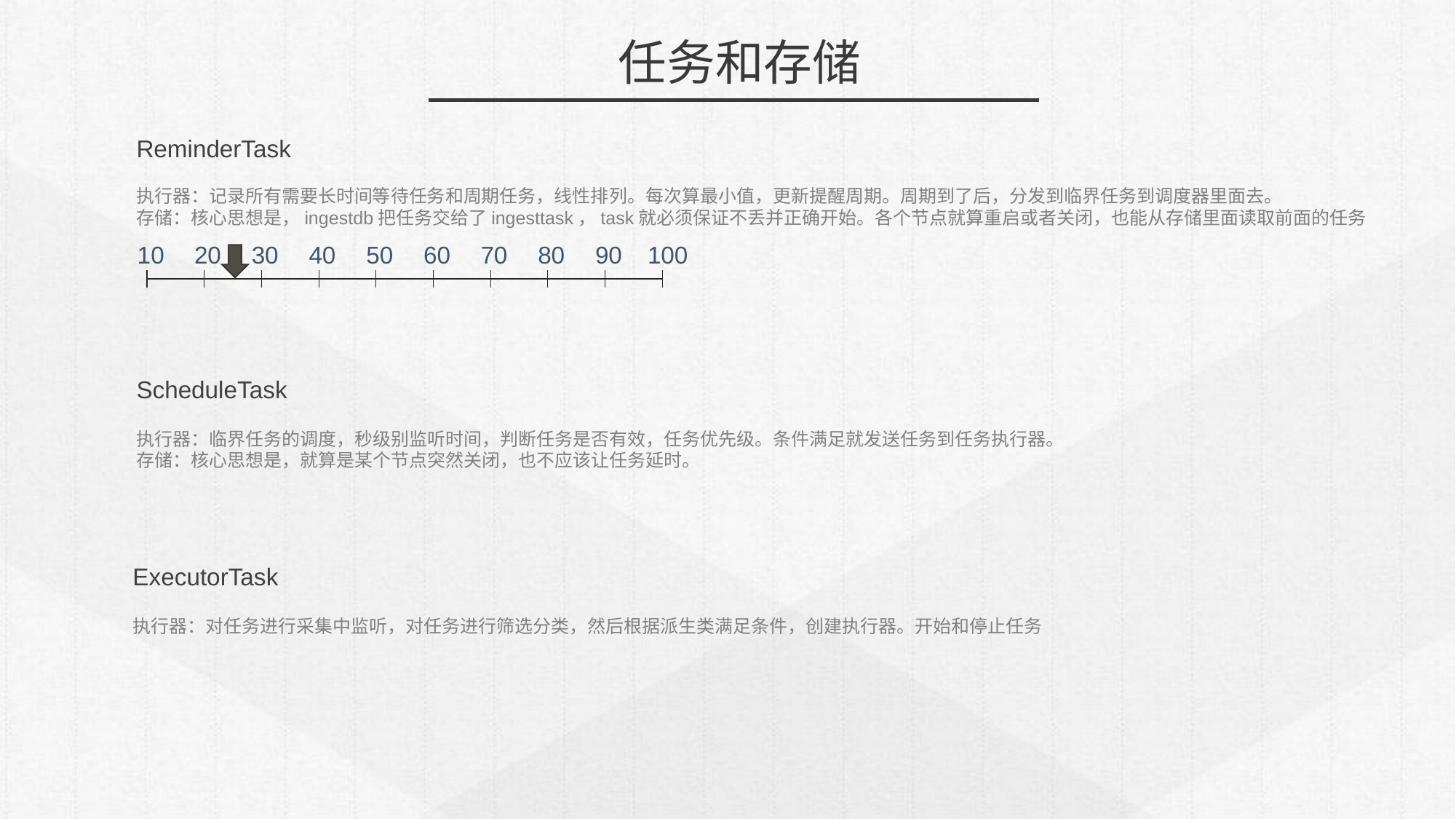

任务和存储
ReminderTask
执行器：记录所有需要长时间等待任务和周期任务，线性排列。每次算最小值，更新提醒周期。周期到了后，分发到临界任务到调度器里面去。
存储：核心思想是，ingestdb把任务交给了ingesttask，task就必须保证不丢并正确开始。各个节点就算重启或者关闭，也能从存储里面读取前面的任务
10
20
30
40
50
60
70
80
90
100

ScheduleTask
执行器：临界任务的调度，秒级别监听时间，判断任务是否有效，任务优先级。条件满足就发送任务到任务执行器。
存储：核心思想是，就算是某个节点突然关闭，也不应该让任务延时。
ExecutorTask
执行器：对任务进行采集中监听，对任务进行筛选分类，然后根据派生类满足条件，创建执行器。开始和停止任务